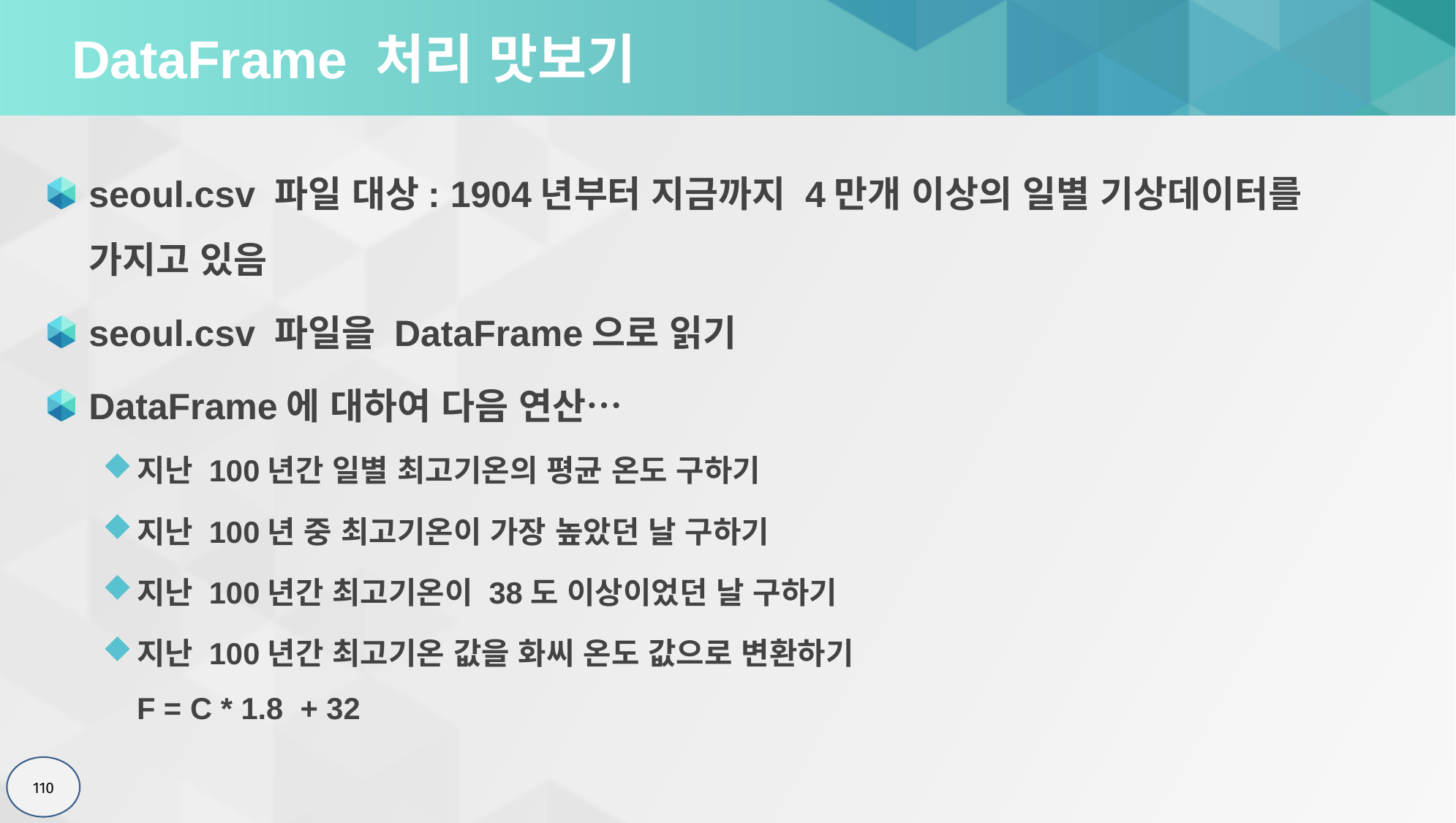

# DataFrame 처리 맛보기
seoul.csv 파일 대상: 1904년부터 지금까지 4만개 이상의 일별 기상데이터를 가지고 있음
seoul.csv 파일을 DataFrame으로 읽기
DataFrame에 대하여 다음 연산…
지난 100년간 일별 최고기온의 평균 온도 구하기
지난 100년 중 최고기온이 가장 높았던 날 구하기
지난 100년간 최고기온이 38도 이상이었던 날 구하기
지난 100년간 최고기온 값을 화씨 온도 값으로 변환하기
F = C * 1.8  + 32